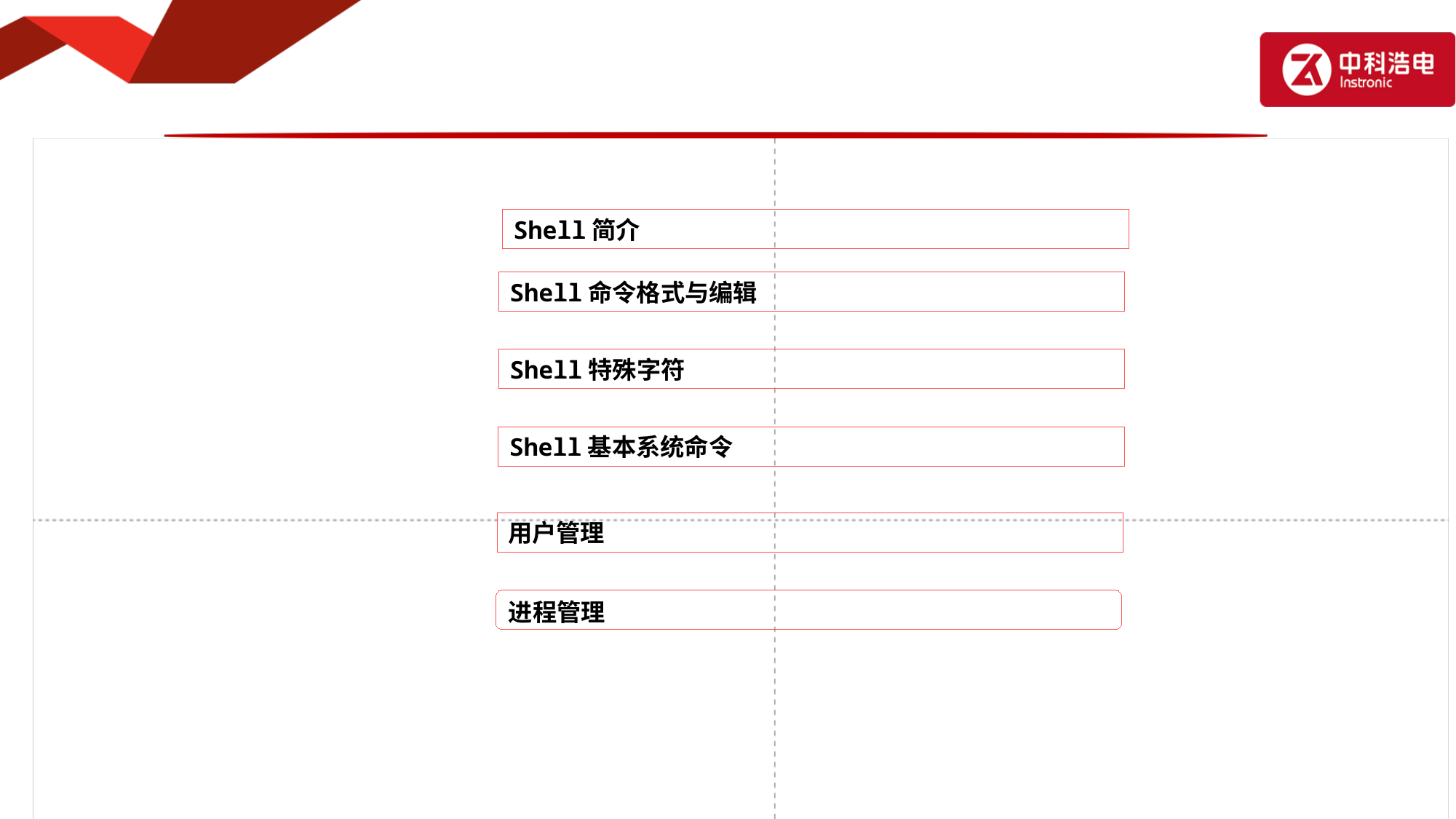

Shell简介
Shell命令格式与编辑
Shell特殊字符
Shell基本命令
Shell基本系统命令
用户管理
进程管理